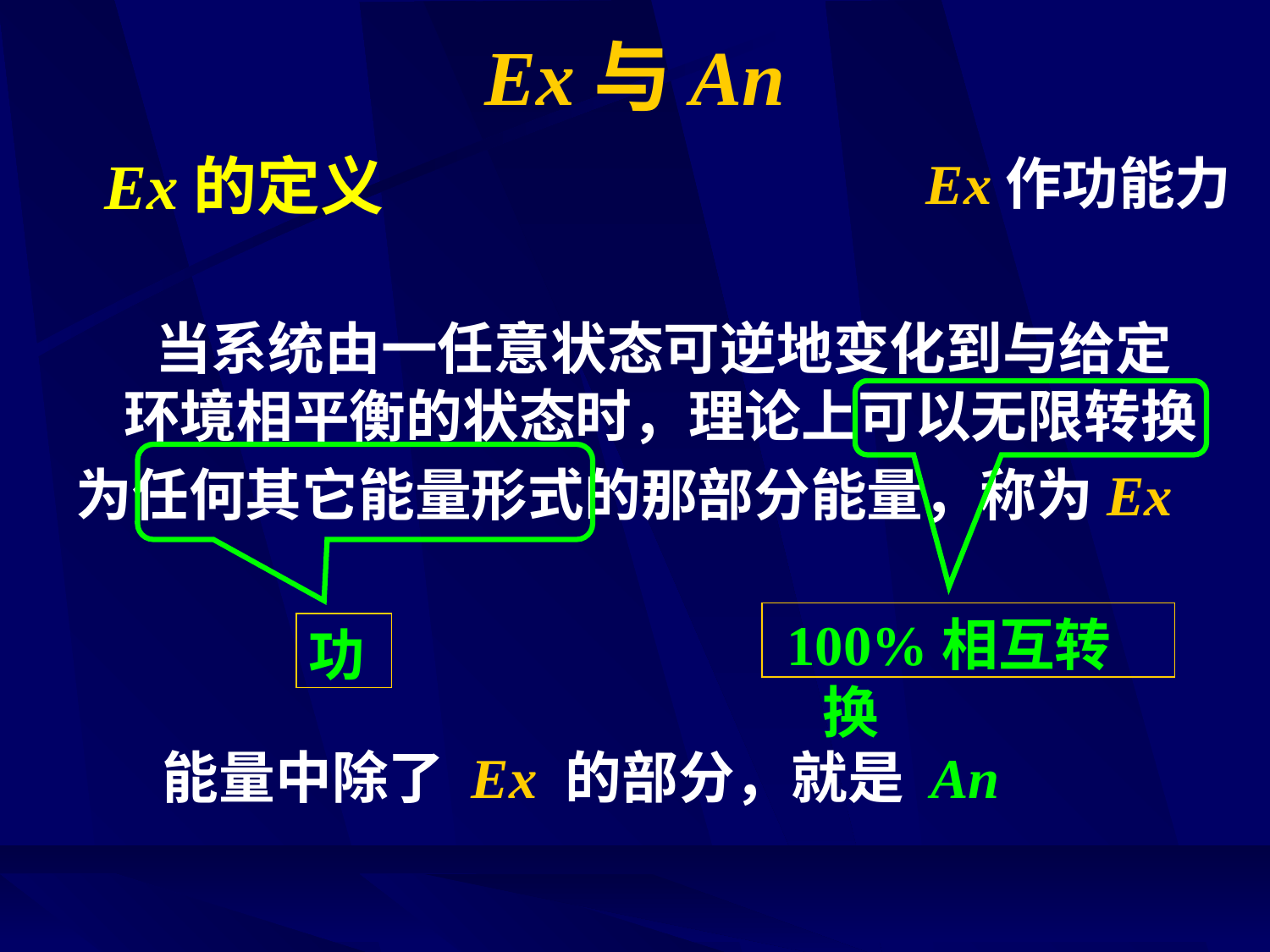

# Ex与An
Ex作功能力
  Ex的定义
      当系统由一任意状态可逆地变化到与给定环境相平衡的状态时，理论上可以无限转换
为任何其它能量形式的那部分能量，称为Ex

 100%相互转换
功
 能量中除了 Ex 的部分，就是 An